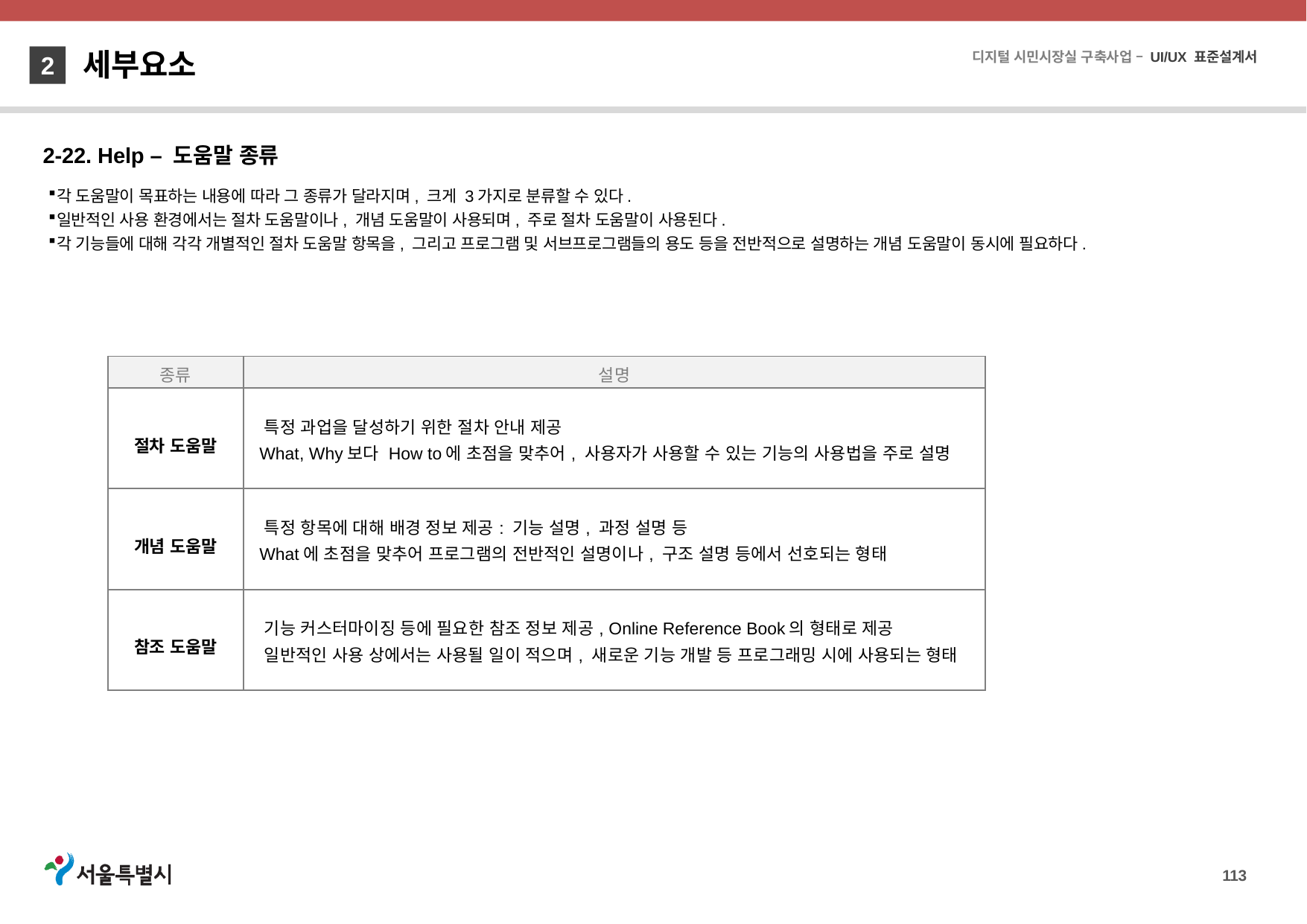

세부요소
2
2-22. Help – 도움말 종류
각 도움말이 목표하는 내용에 따라 그 종류가 달라지며, 크게 3가지로 분류할 수 있다.
일반적인 사용 환경에서는 절차 도움말이나, 개념 도움말이 사용되며, 주로 절차 도움말이 사용된다.
각 기능들에 대해 각각 개별적인 절차 도움말 항목을, 그리고 프로그램 및 서브프로그램들의 용도 등을 전반적으로 설명하는 개념 도움말이 동시에 필요하다.
| 종류 | 설명 |
| --- | --- |
| 절차 도움말 | 특정 과업을 달성하기 위한 절차 안내 제공 What, Why보다 How to에 초점을 맞추어, 사용자가 사용할 수 있는 기능의 사용법을 주로 설명 |
| 개념 도움말 | 특정 항목에 대해 배경 정보 제공: 기능 설명, 과정 설명 등 What에 초점을 맞추어 프로그램의 전반적인 설명이나, 구조 설명 등에서 선호되는 형태 |
| 참조 도움말 | 기능 커스터마이징 등에 필요한 참조 정보 제공, Online Reference Book의 형태로 제공 일반적인 사용 상에서는 사용될 일이 적으며, 새로운 기능 개발 등 프로그래밍 시에 사용되는 형태 |